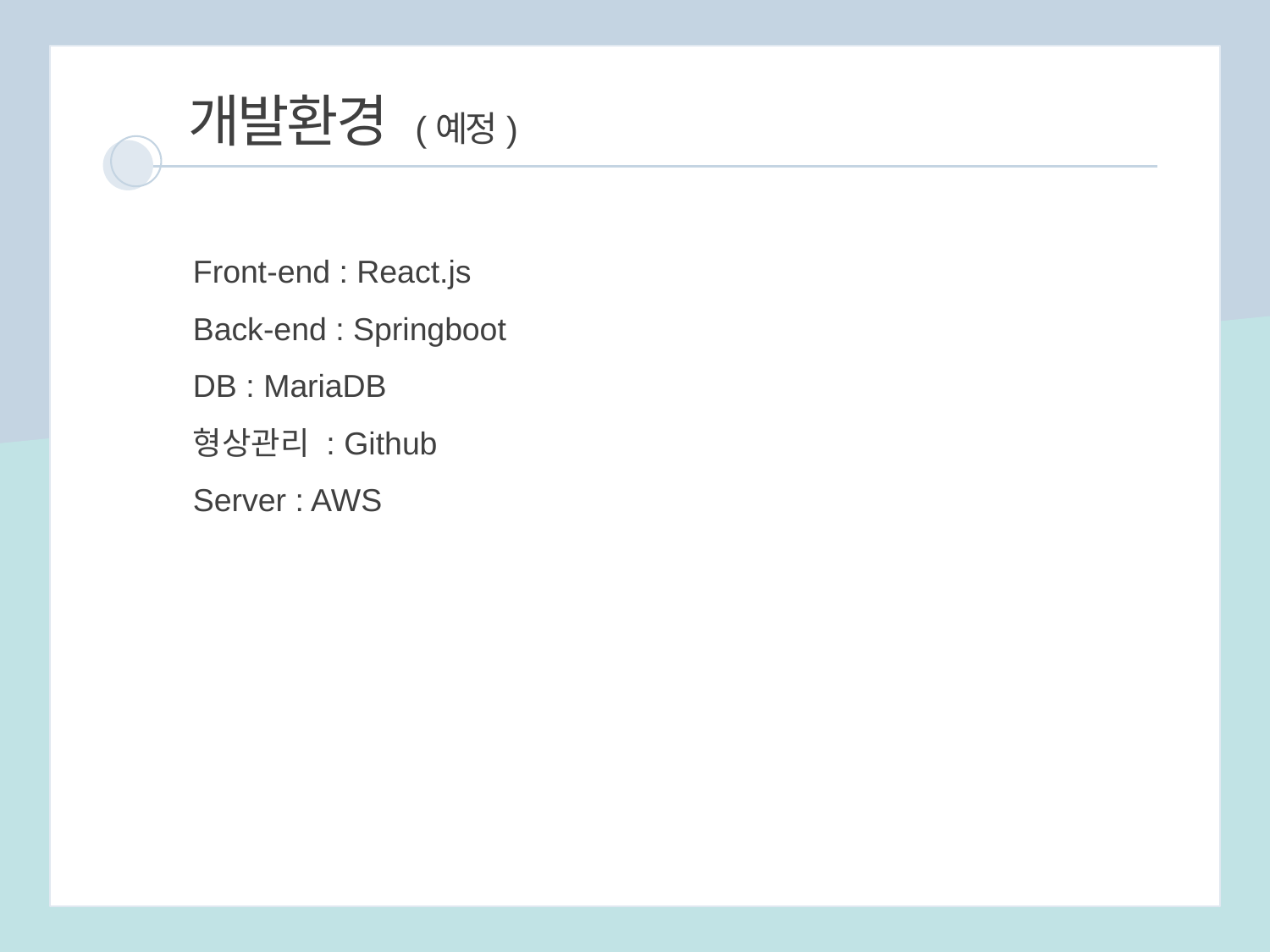

개발환경 (예정)
Front-end : React.js
Back-end : Springboot
DB : MariaDB
형상관리 : Github
Server : AWS